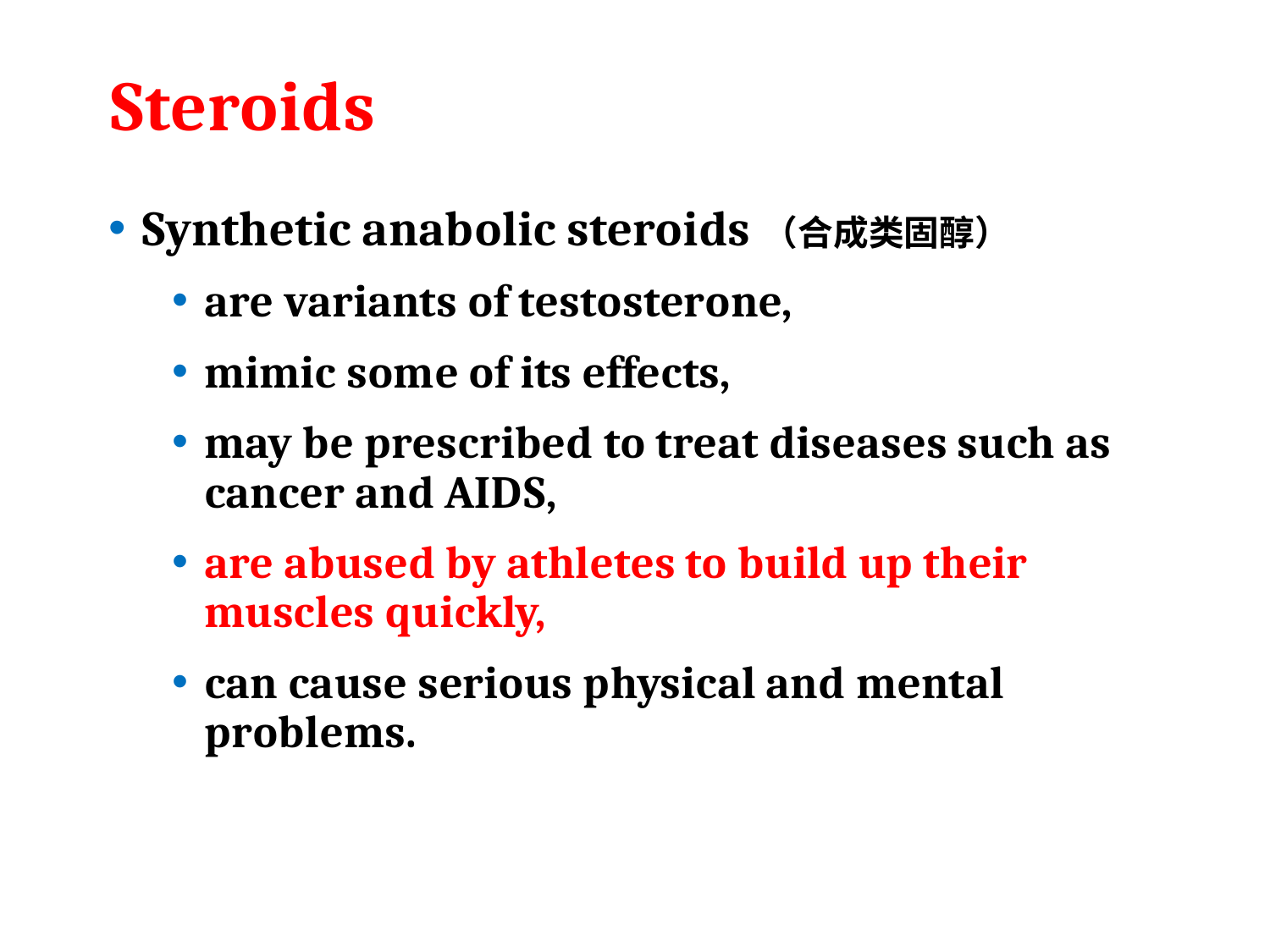

# Steroids
Synthetic anabolic steroids（合成类固醇）
are variants of testosterone,
mimic some of its effects,
may be prescribed to treat diseases such as cancer and AIDS,
are abused by athletes to build up their muscles quickly,
can cause serious physical and mental problems.